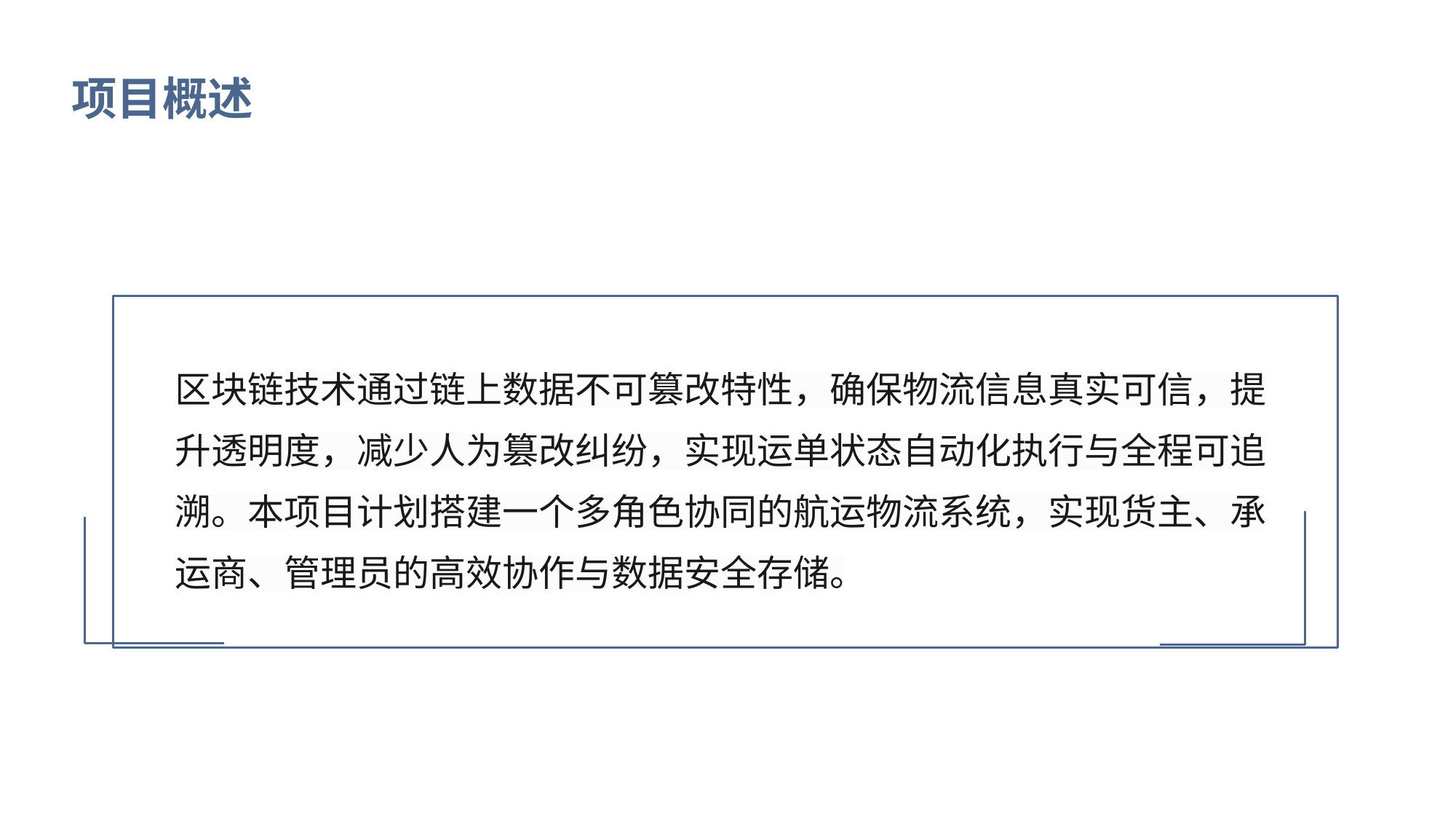

项目概述

区块链技术通过链上数据不可篡改特性，确保物流信息真实可信，提升透明度，减少人为篡改纠纷，实现运单状态自动化执行与全程可追溯。本项目计划搭建一个多角色协同的航运物流系统，实现货主、承运商、管理员的高效协作与数据安全存储。